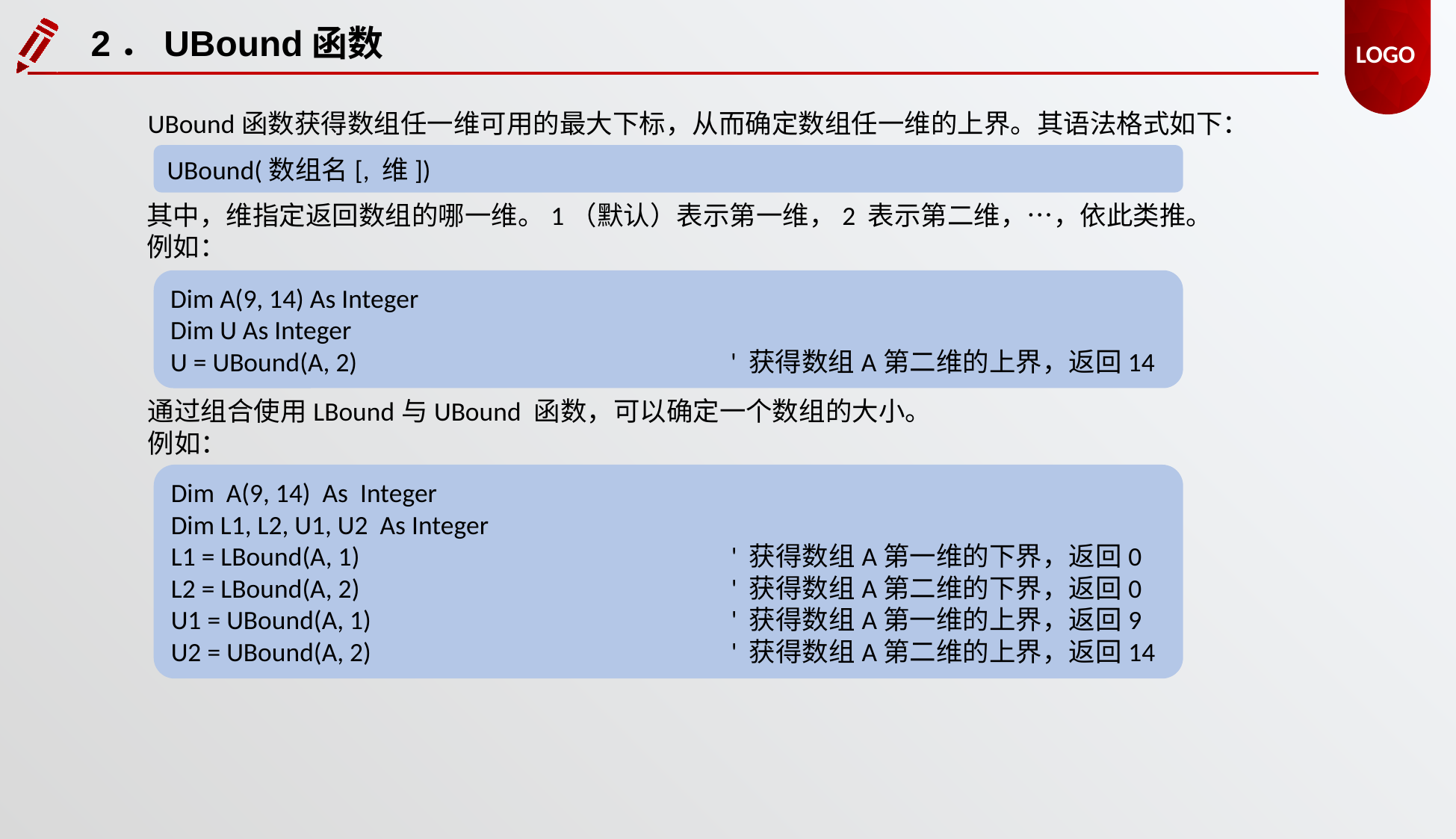

2．UBound函数
UBound函数获得数组任一维可用的最大下标，从而确定数组任一维的上界。其语法格式如下：
UBound(数组名[, 维])
其中，维指定返回数组的哪一维。1（默认）表示第一维，2 表示第二维，…，依此类推。
例如：
Dim A(9, 14) As Integer
Dim U As Integer
U = UBound(A, 2) 				' 获得数组A第二维的上界，返回14
通过组合使用LBound与UBound 函数，可以确定一个数组的大小。
例如：
Dim  A(9, 14)  As  Integer
Dim L1, L2, U1, U2  As Integer
L1 = LBound(A, 1) 				' 获得数组A第一维的下界，返回0
L2 = LBound(A, 2) 				' 获得数组A第二维的下界，返回0
U1 = UBound(A, 1) 				' 获得数组A第一维的上界，返回9
U2 = UBound(A, 2) 				' 获得数组A第二维的上界，返回14